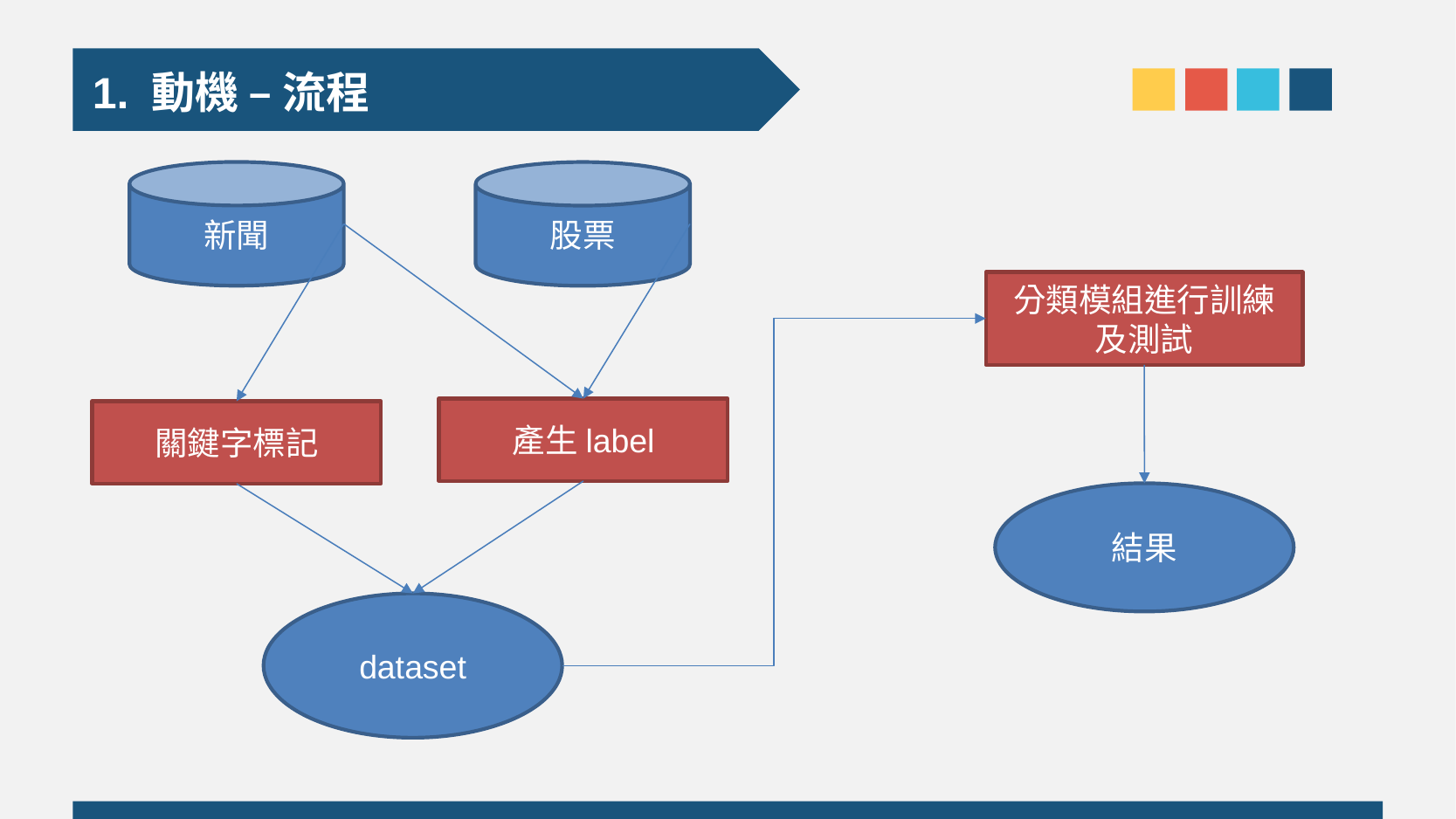

1. 動機 – 流程

新聞
股票
分類模組進行訓練及測試
產生label
關鍵字標記
結果
dataset